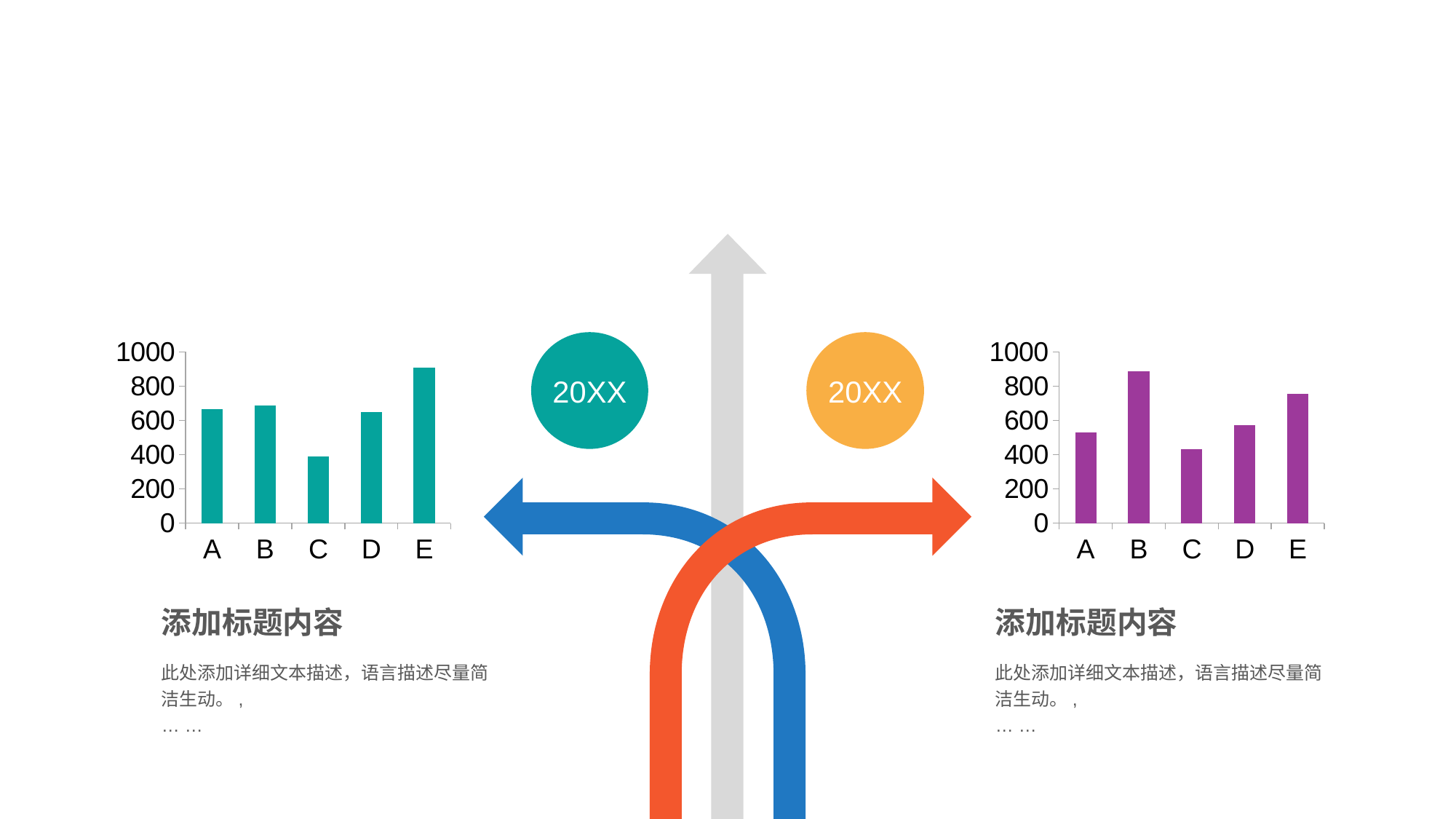

### Chart

| Category | 系列 1 |
|---|---|
| A | 666.0 |
| B | 688.0 |
| C | 389.0 |
| D | 650.0 |
| E | 910.0 |

### Chart

| Category | 系列 1 |
|---|---|
| A | 528.0 |
| B | 888.0 |
| C | 430.0 |
| D | 571.0 |
| E | 757.0 |
20XX
20XX

添加标题内容
添加标题内容
汇报：张三
此处添加详细文本描述，语言描述尽量简洁生动。,
… …
此处添加详细文本描述，语言描述尽量简洁生动。,
… …